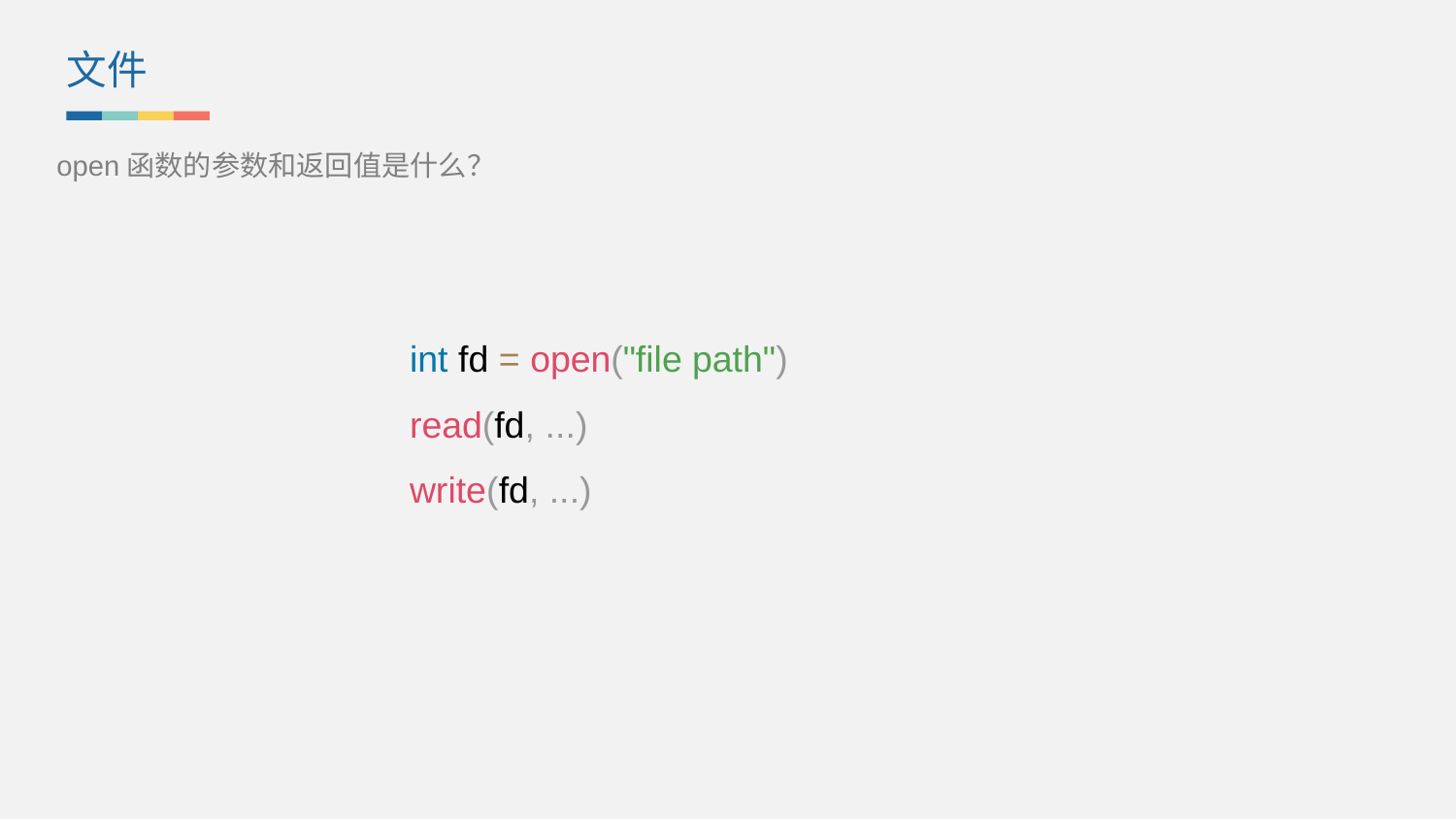

文件

open函数的参数和返回值是什么？
int fd = open("file path")
read(fd, ...)
write(fd, ...)